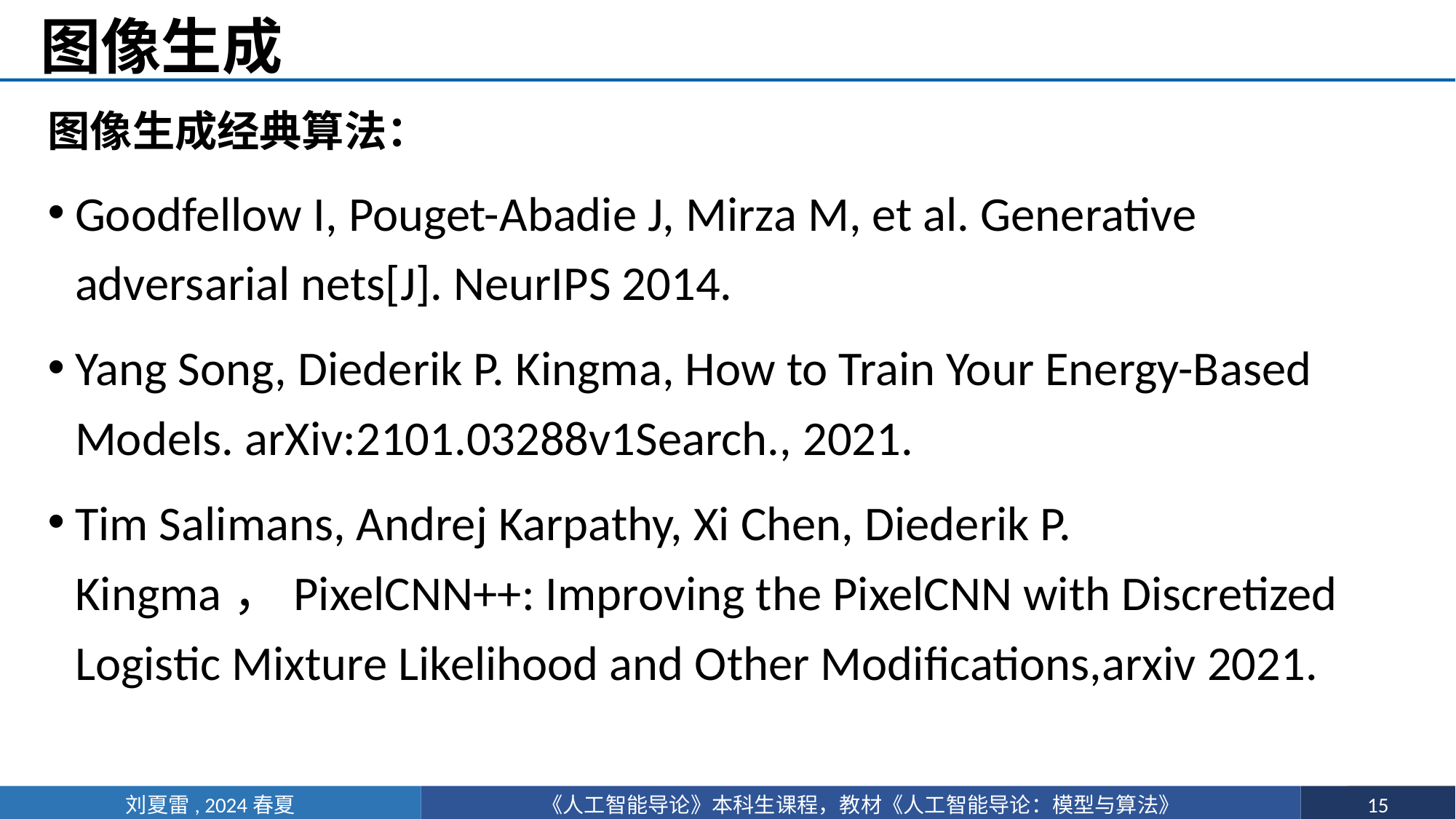

# 图像生成
图像生成经典算法：
Goodfellow I, Pouget-Abadie J, Mirza M, et al. Generative adversarial nets[J]. NeurIPS 2014.
Yang Song, Diederik P. Kingma, How to Train Your Energy-Based Models. arXiv:2101.03288v1Search., 2021.
Tim Salimans, Andrej Karpathy, Xi Chen, Diederik P. Kingma，PixelCNN++: Improving the PixelCNN with Discretized Logistic Mixture Likelihood and Other Modifications,arxiv 2021.